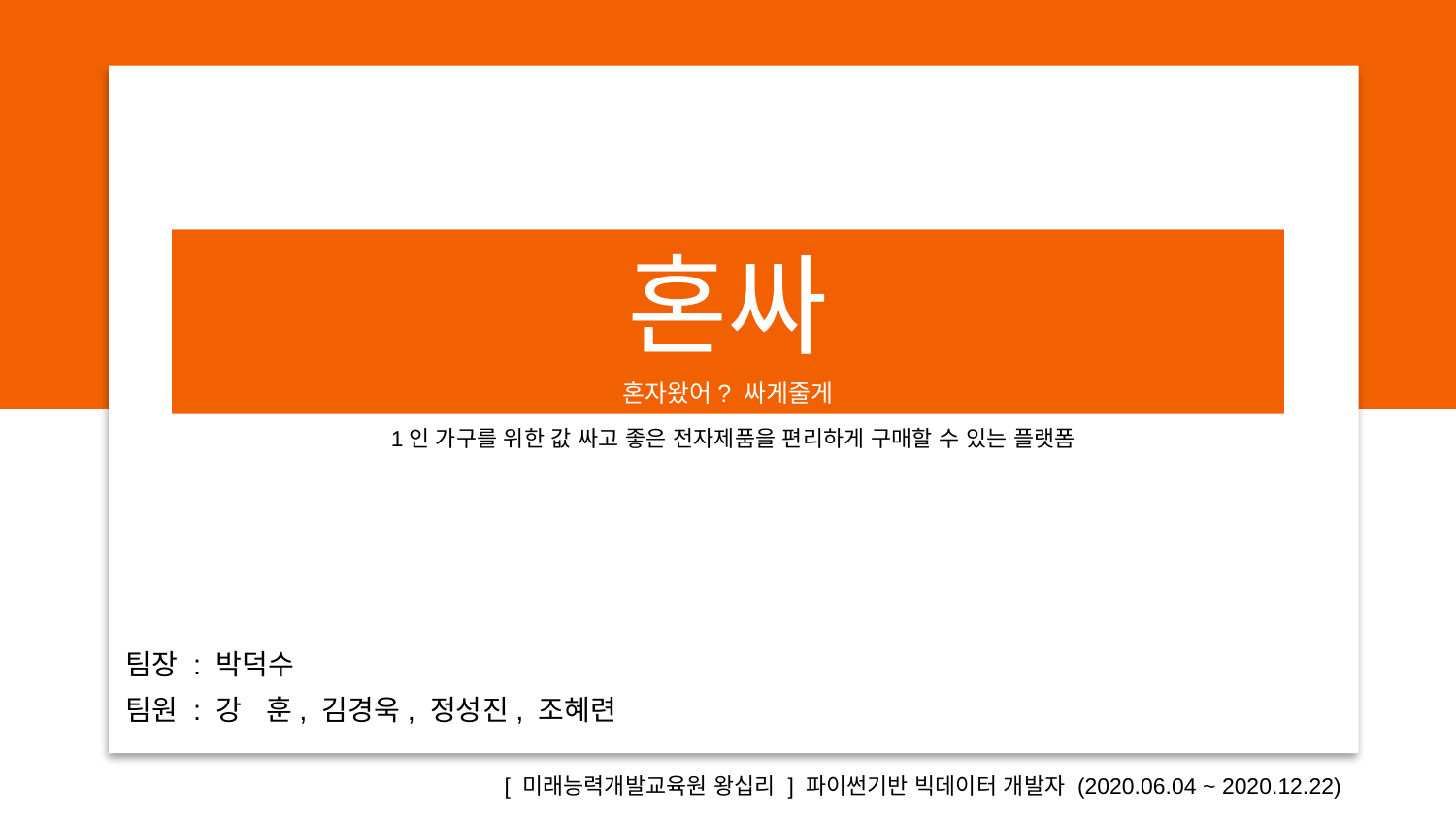

혼싸
혼자왔어? 싸게줄게
1인 가구를 위한 값 싸고 좋은 전자제품을 편리하게 구매할 수 있는 플랫폼
팀장 : 박덕수
팀원 : 강   훈, 김경욱, 정성진, 조혜련
[ 미래능력개발교육원 왕십리 ] 파이썬기반 빅데이터 개발자 (2020.06.04 ~ 2020.12.22)